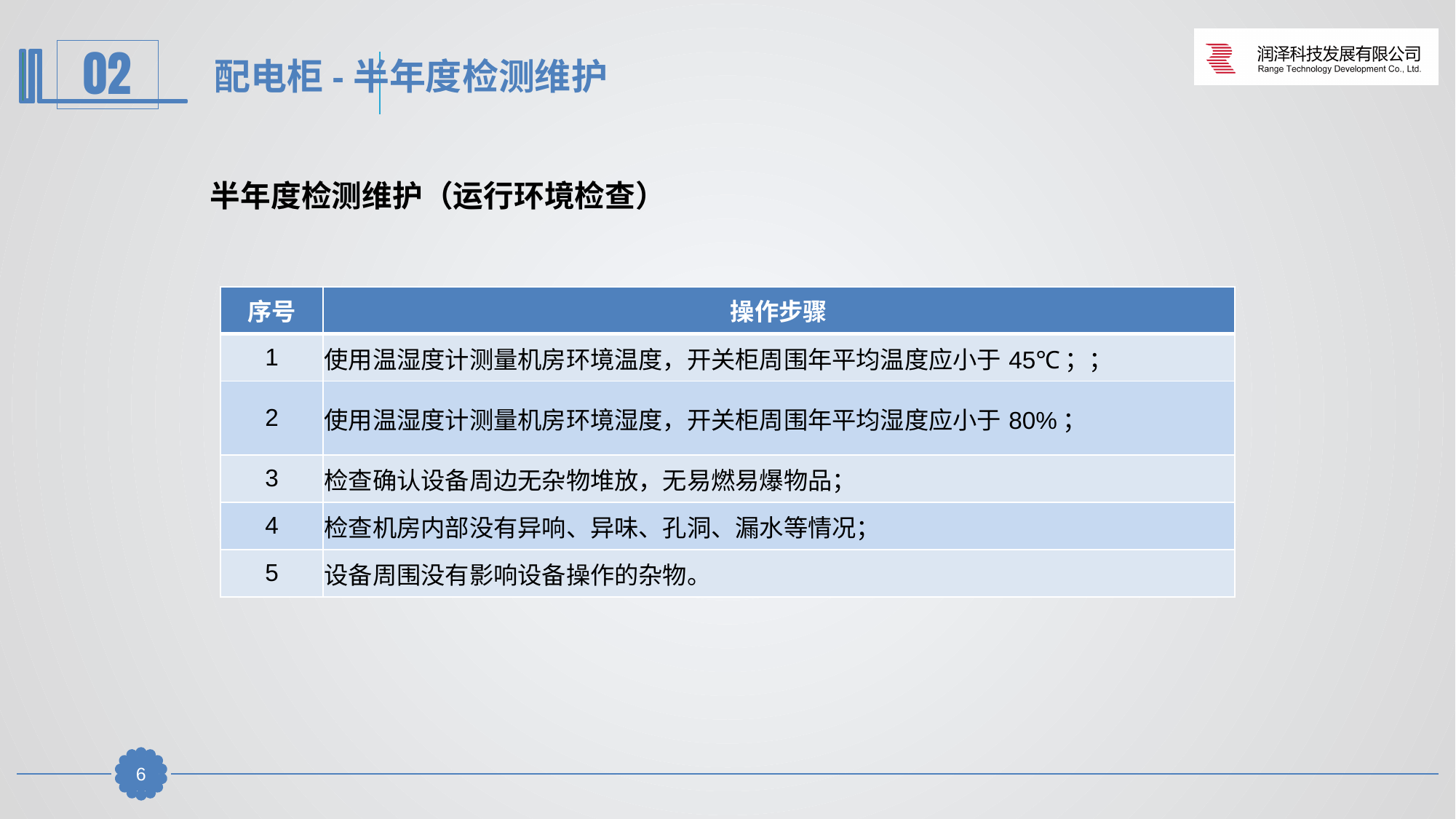

配电柜-半年度检测维护
半年度检测维护（运行环境检查）
| 序号 | 操作步骤 |
| --- | --- |
| 1 | 使用温湿度计测量机房环境温度，开关柜周围年平均温度应小于45℃；； |
| 2 | 使用温湿度计测量机房环境湿度，开关柜周围年平均湿度应小于80%； |
| 3 | 检查确认设备周边无杂物堆放，无易燃易爆物品； |
| 4 | 检查机房内部没有异响、异味、孔洞、漏水等情况； |
| 5 | 设备周围没有影响设备操作的杂物。 |
6